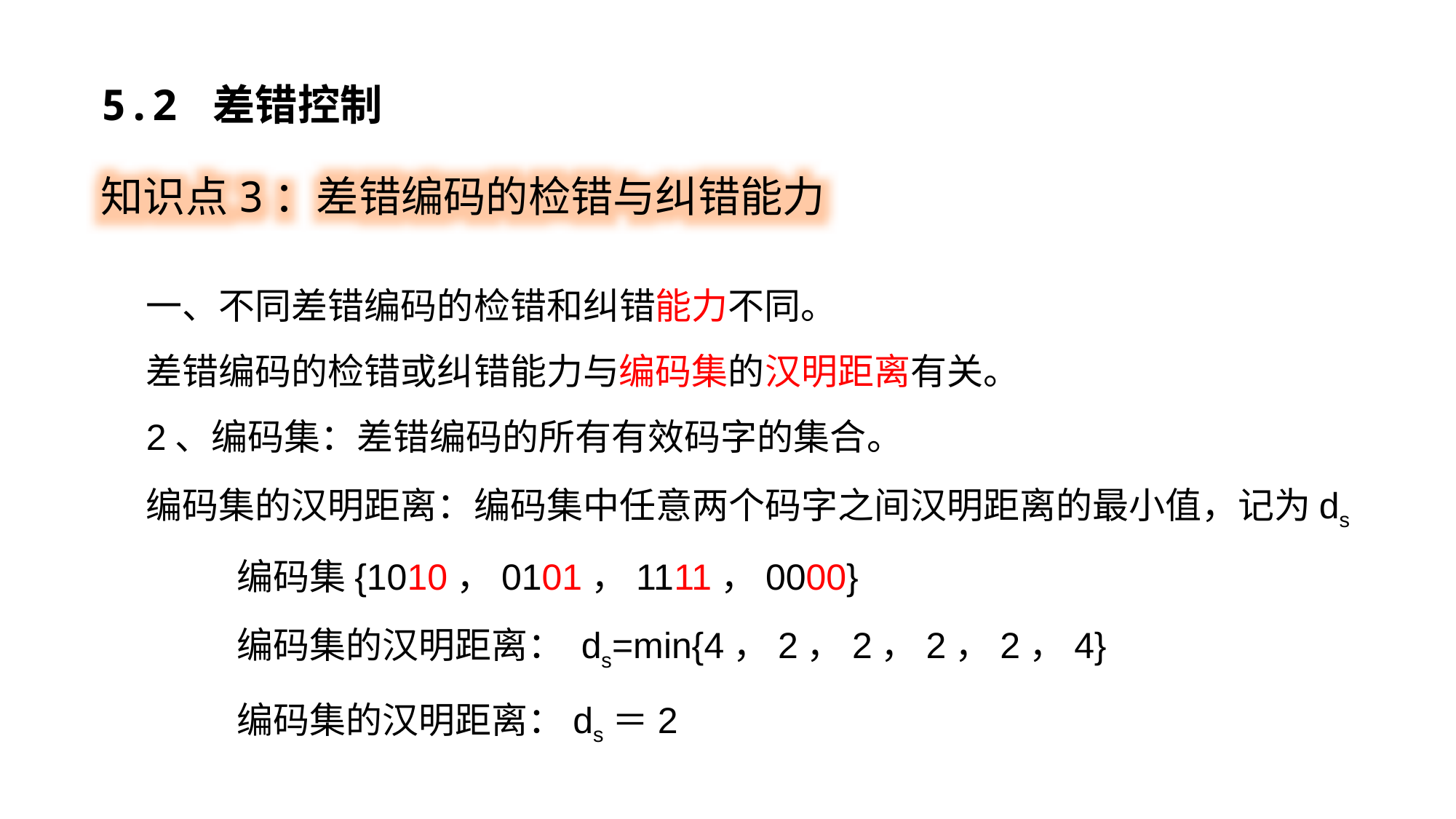

5.2 差错控制
知识点3：差错编码的检错与纠错能力
一、不同差错编码的检错和纠错能力不同。
差错编码的检错或纠错能力与编码集的汉明距离有关。
2、编码集：差错编码的所有有效码字的集合。
编码集的汉明距离：编码集中任意两个码字之间汉明距离的最小值，记为ds
          编码集{1010，0101，1111，0000}
          编码集的汉明距离： ds=min{4，2，2，2，2，4}
          编码集的汉明距离：ds＝2